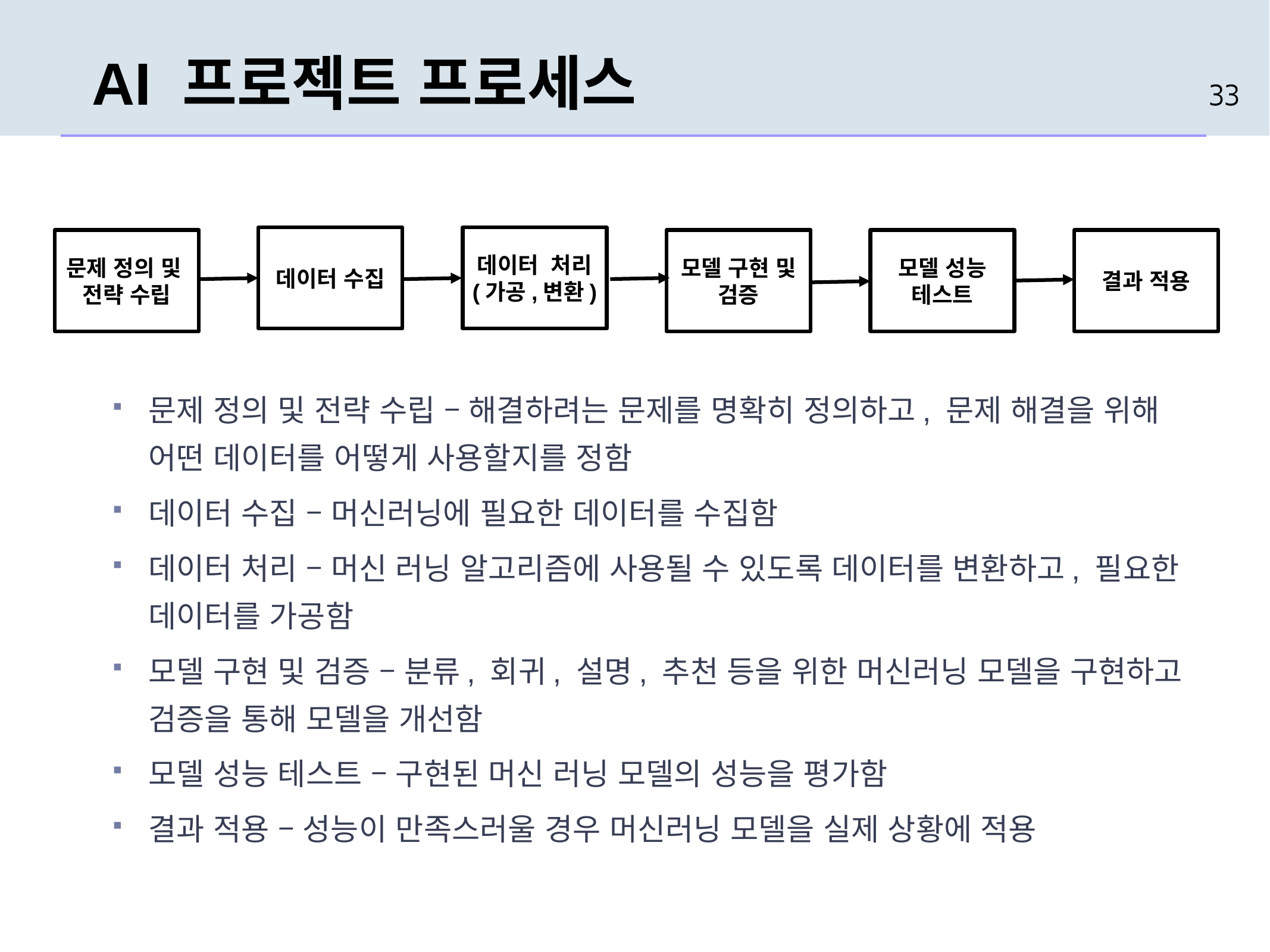

# AI 프로젝트 프로세스
33

문제 정의 및 전략 수립 – 해결하려는 문제를 명확히 정의하고, 문제 해결을 위해 어떤 데이터를 어떻게 사용할지를 정함
데이터 수집 – 머신러닝에 필요한 데이터를 수집함
데이터 처리 – 머신 러닝 알고리즘에 사용될 수 있도록 데이터를 변환하고, 필요한 데이터를 가공함
모델 구현 및 검증 – 분류, 회귀, 설명, 추천 등을 위한 머신러닝 모델을 구현하고 검증을 통해 모델을 개선함
모델 성능 테스트 – 구현된 머신 러닝 모델의 성능을 평가함
결과 적용 – 성능이 만족스러울 경우 머신러닝 모델을 실제 상황에 적용

데이터 수집
데이터  처리
(가공,변환)
문제 정의 및
전략 수립
모델 구현 및 검증
모델 성능 테스트
결과 적용